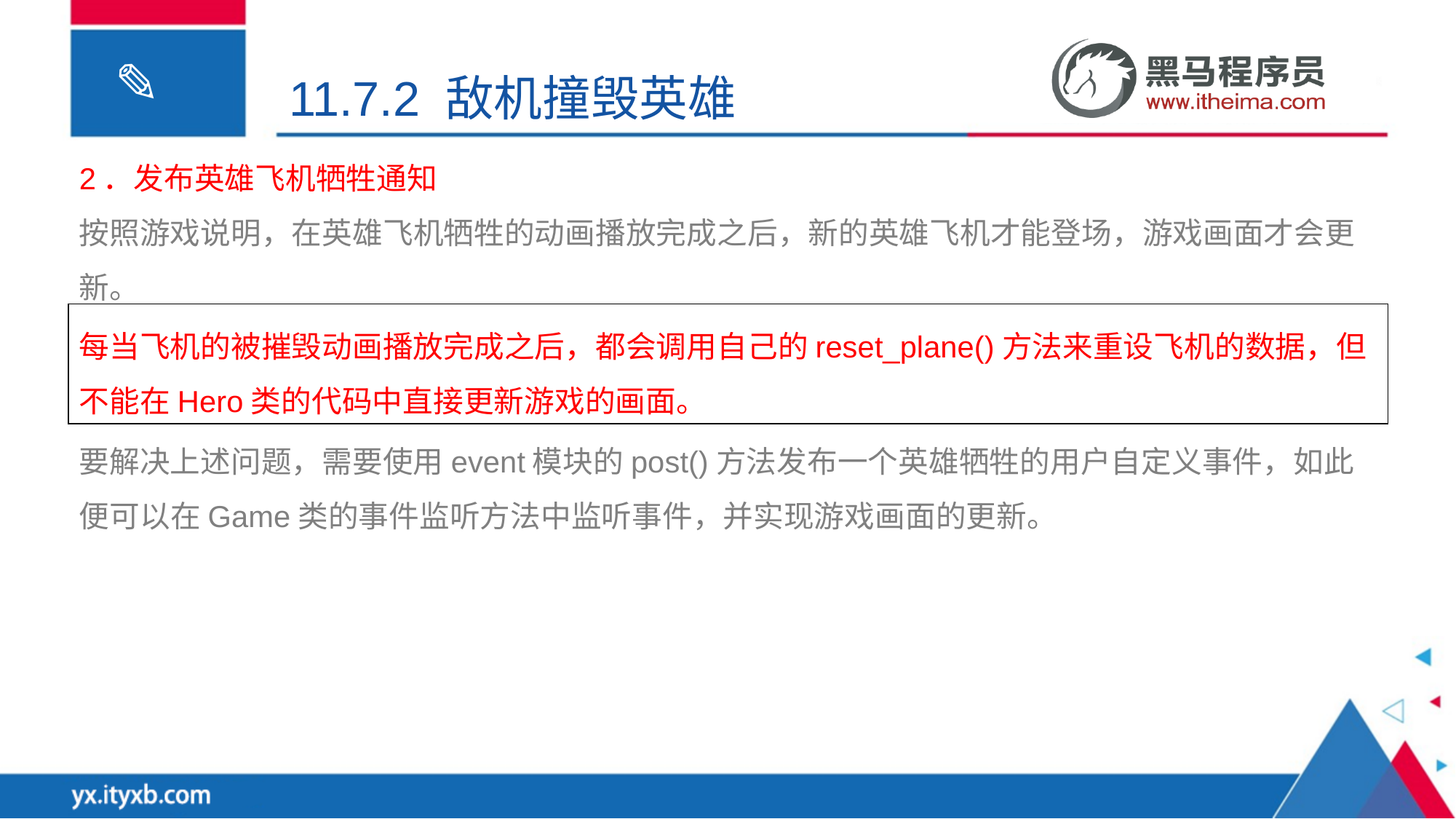

11.7.2 敌机撞毁英雄
2．发布英雄飞机牺牲通知
按照游戏说明，在英雄飞机牺牲的动画播放完成之后，新的英雄飞机才能登场，游戏画面才会更新。
每当飞机的被摧毁动画播放完成之后，都会调用自己的reset_plane()方法来重设飞机的数据，但不能在Hero类的代码中直接更新游戏的画面。
要解决上述问题，需要使用event模块的post()方法发布一个英雄牺牲的用户自定义事件，如此便可以在Game类的事件监听方法中监听事件，并实现游戏画面的更新。